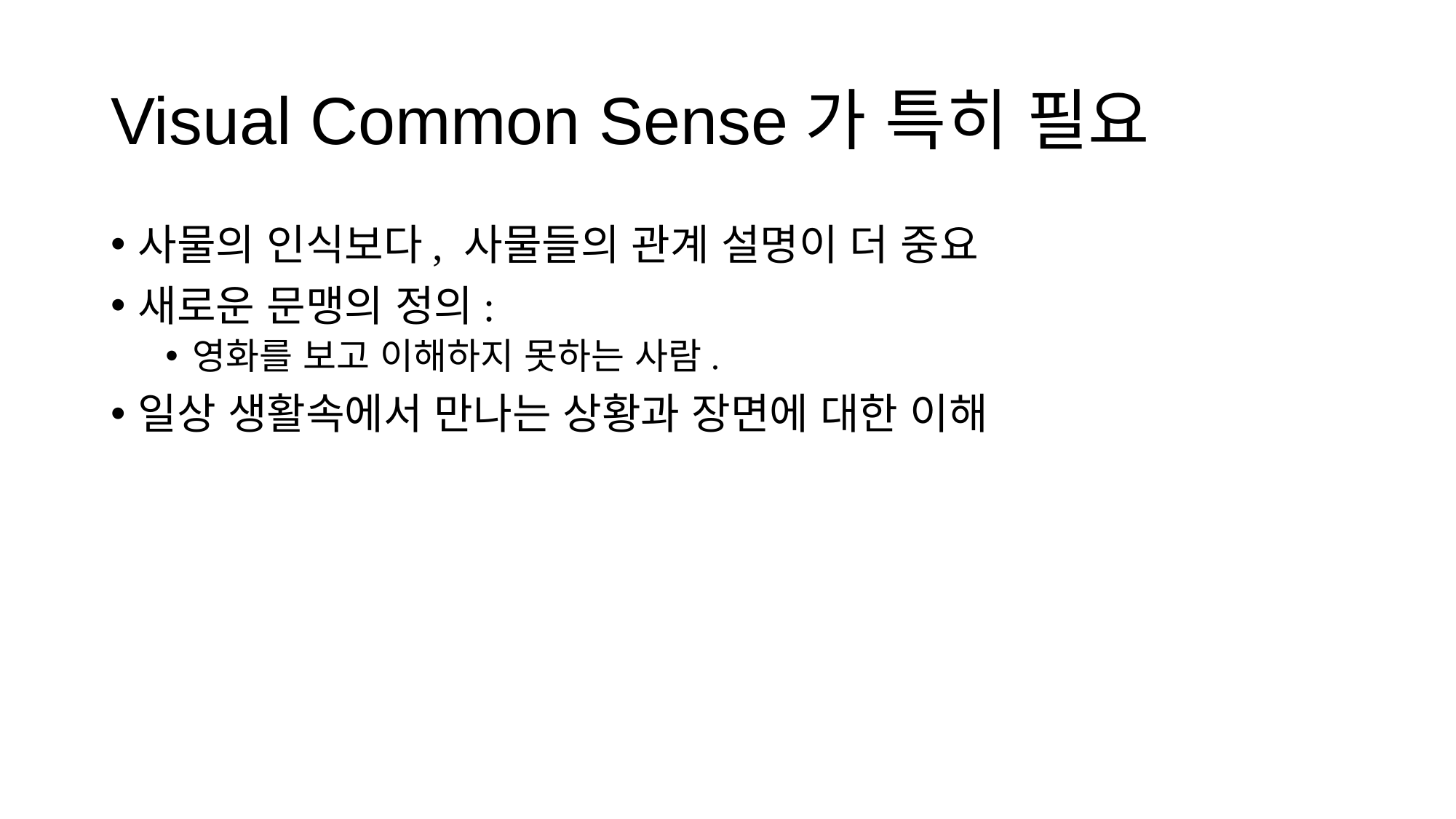

# Visual Common Sense가 특히 필요
사물의 인식보다, 사물들의 관계 설명이 더 중요
새로운 문맹의 정의:
영화를 보고 이해하지 못하는 사람.
일상 생활속에서 만나는 상황과 장면에 대한 이해